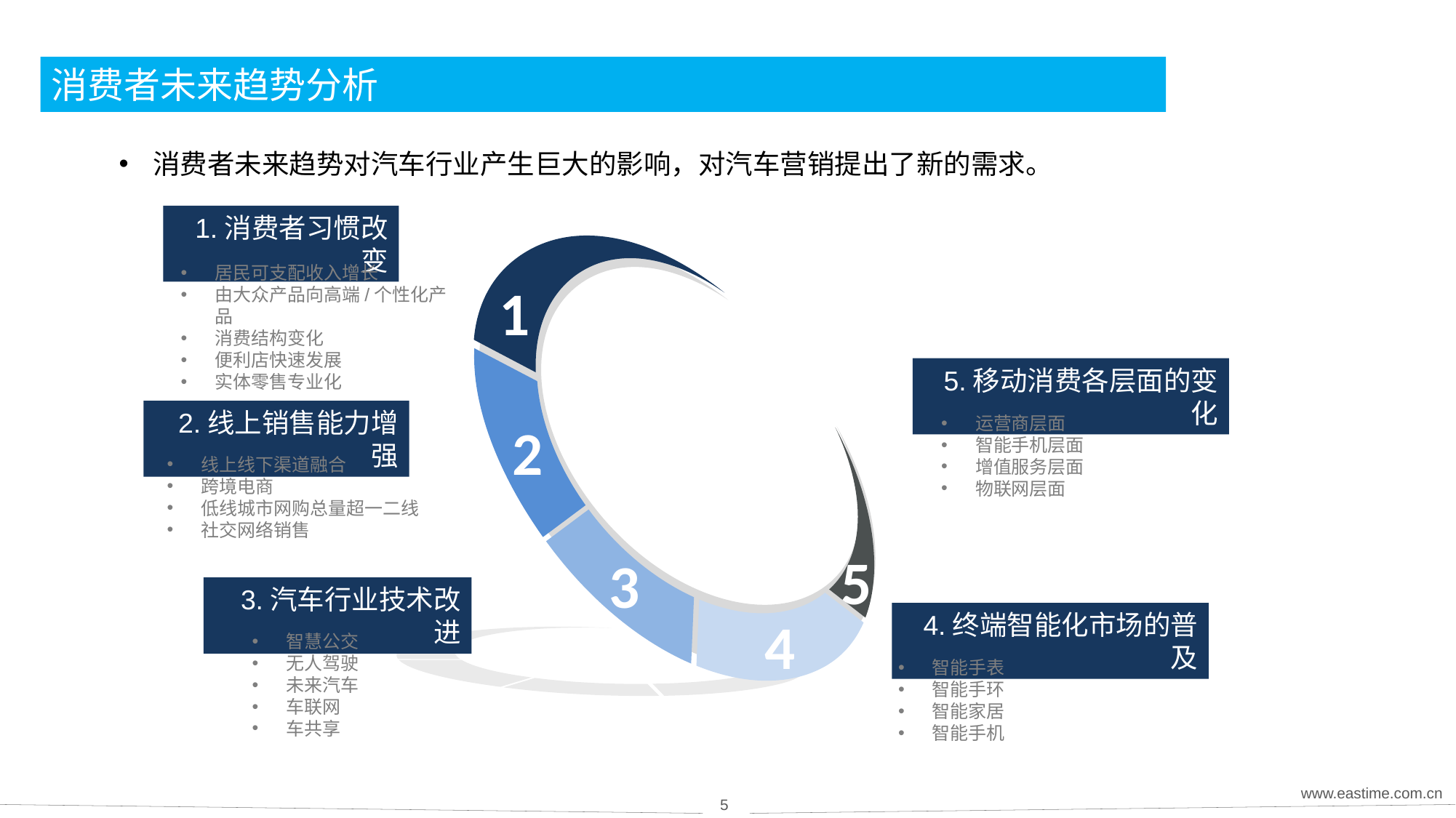

# 消费者未来趋势分析
消费者未来趋势对汽车行业产生巨大的影响，对汽车营销提出了新的需求。
1.消费者习惯改变

1

2

5
3

4
居民可支配收入增长
由大众产品向高端/个性化产品
消费结构变化
便利店快速发展
实体零售专业化
5.移动消费各层面的变化
2.线上销售能力增强
运营商层面
智能手机层面
增值服务层面
物联网层面
线上线下渠道融合
跨境电商
低线城市网购总量超一二线
社交网络销售
3.汽车行业技术改进
4.终端智能化市场的普及
智慧公交
无人驾驶
未来汽车
车联网
车共享
智能手表
智能手环
智能家居
智能手机